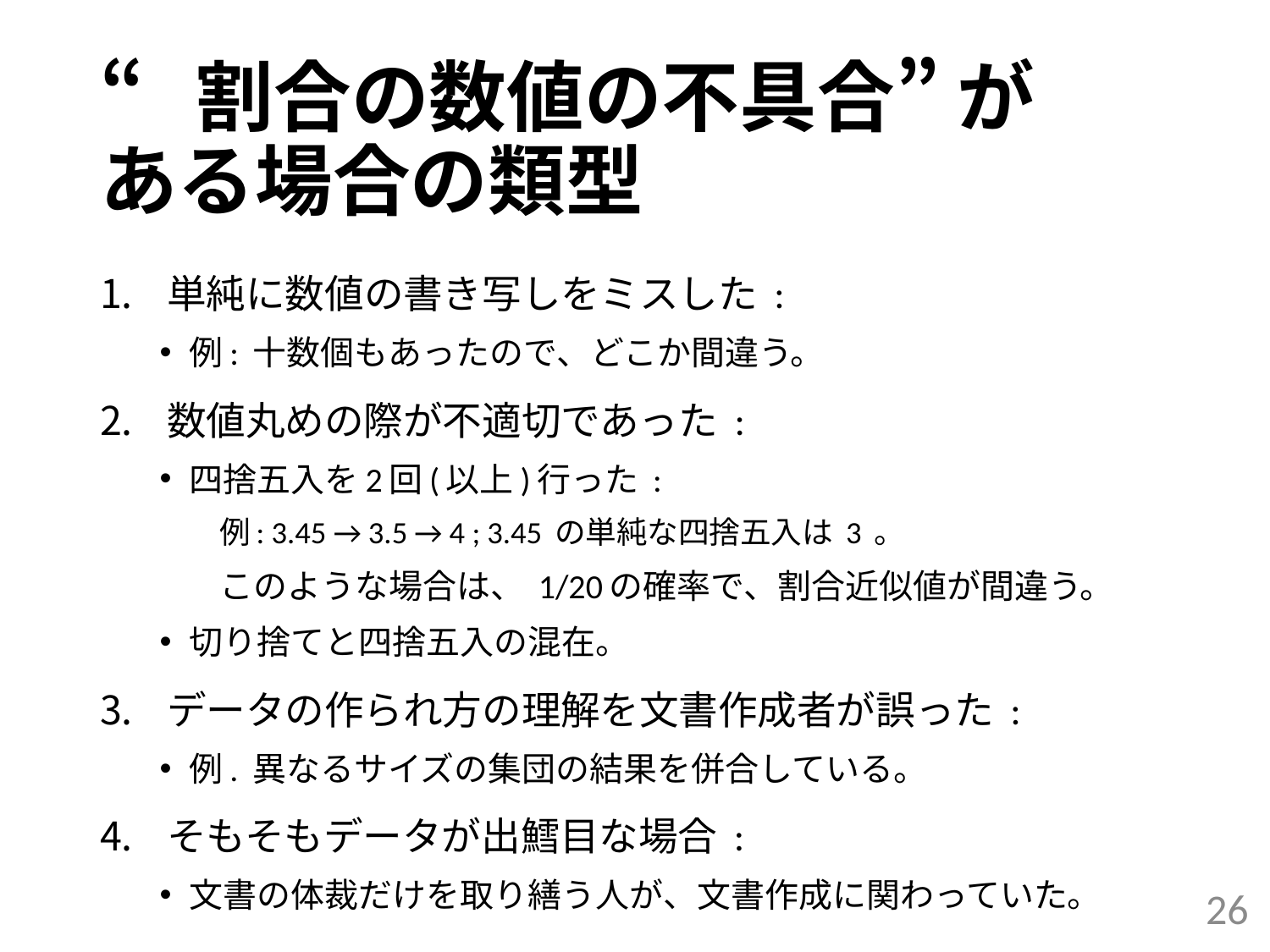

# “割合の数値の不具合” が ある場合の類型
単純に数値の書き写しをミスした :
例: 十数個もあったので、どこか間違う。
数値丸めの際が不適切であった :
四捨五入を2回(以上)行った :
例: 3.45 → 3.5 → 4 ; 3.45 の単純な四捨五入は 3 。
このような場合は、 1/20の確率で、割合近似値が間違う。
切り捨てと四捨五入の混在。
データの作られ方の理解を文書作成者が誤った :
例. 異なるサイズの集団の結果を併合している。
そもそもデータが出鱈目な場合 :
文書の体裁だけを取り繕う人が、文書作成に関わっていた。
26